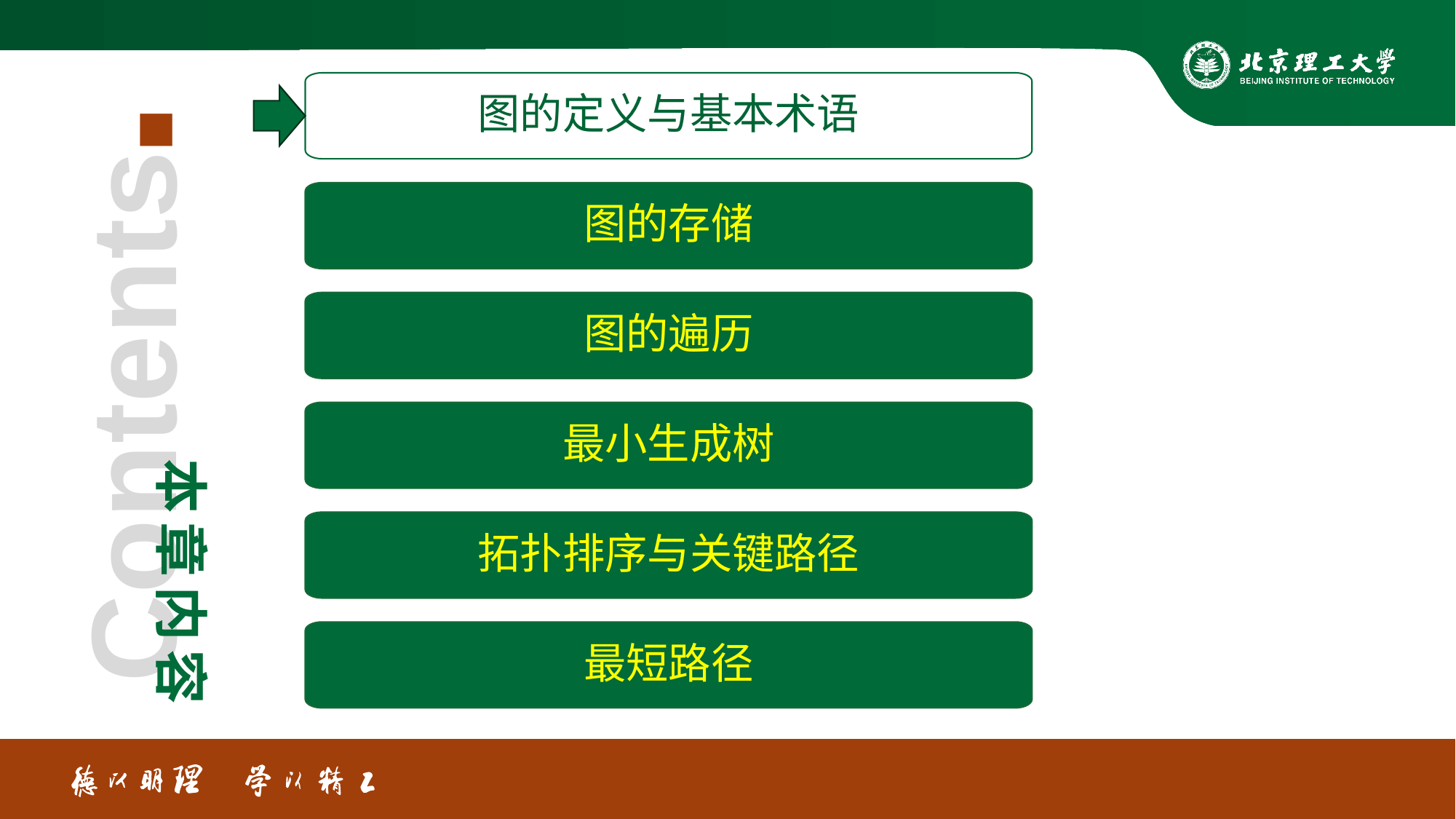

图的定义与基本术语

图的存储
图的遍历
最小生成树
拓扑排序与关键路径
最短路径